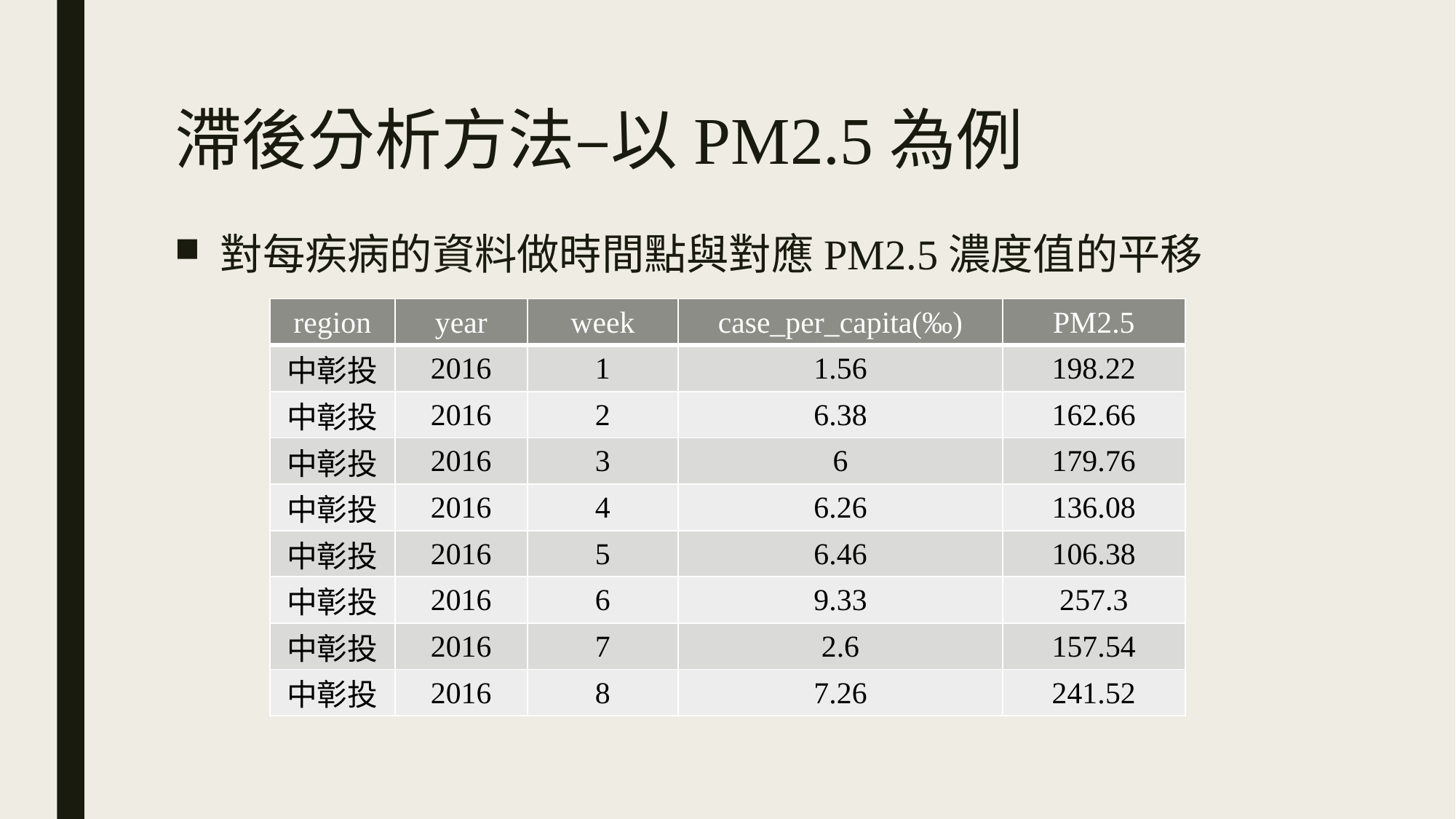

# 滯後分析方法–以PM2.5為例
對每疾病的資料做時間點與對應PM2.5濃度值的平移
| region | year | week | case\_per\_capita(‰) | PM2.5 |
| --- | --- | --- | --- | --- |
| 中彰投 | 2016 | 1 | 1.56 | 198.22 |
| 中彰投 | 2016 | 2 | 6.38 | 162.66 |
| 中彰投 | 2016 | 3 | 6 | 179.76 |
| 中彰投 | 2016 | 4 | 6.26 | 136.08 |
| 中彰投 | 2016 | 5 | 6.46 | 106.38 |
| 中彰投 | 2016 | 6 | 9.33 | 257.3 |
| 中彰投 | 2016 | 7 | 2.6 | 157.54 |
| 中彰投 | 2016 | 8 | 7.26 | 241.52 |